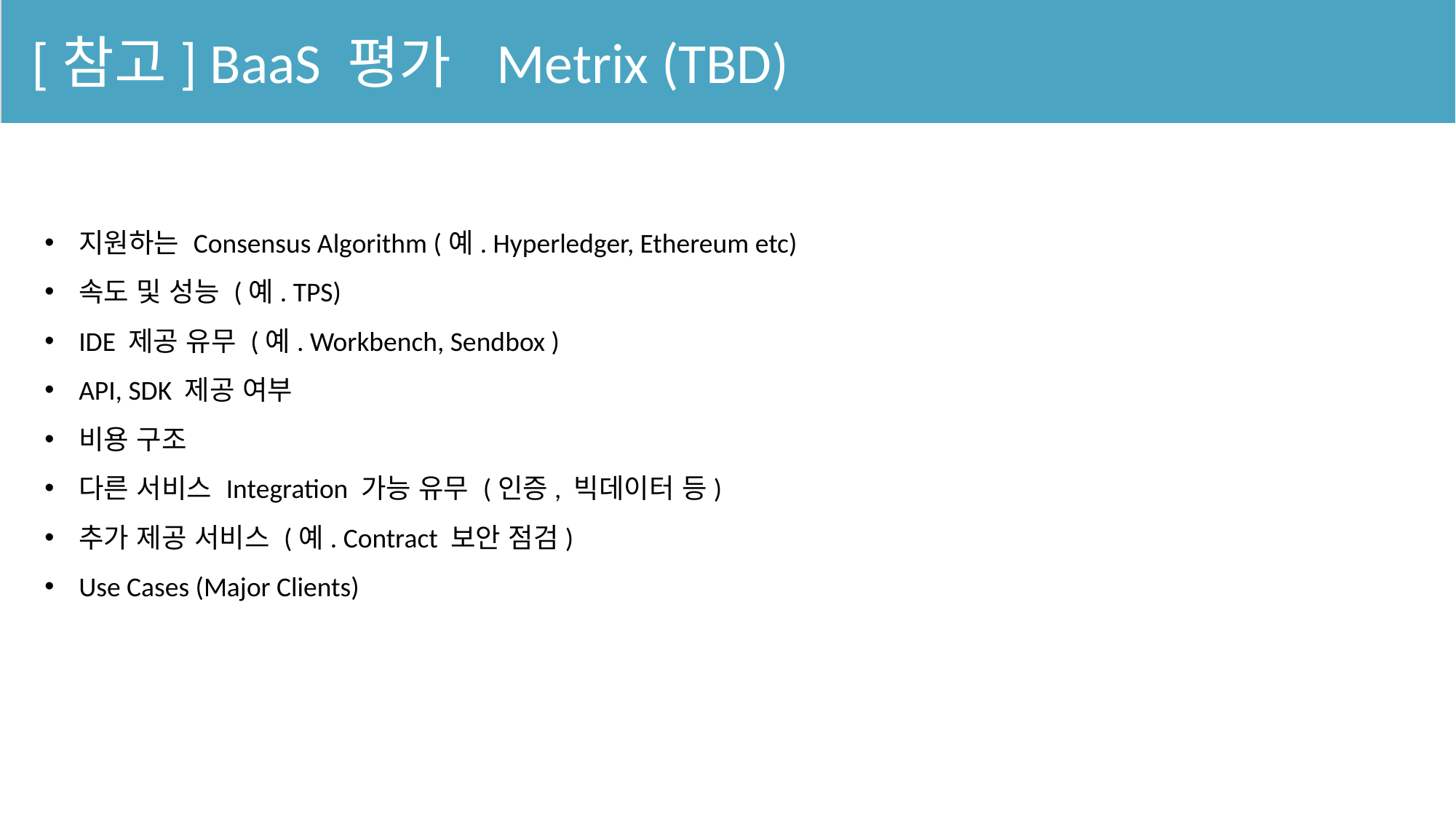

[참고] BaaS 평가  Metrix (TBD)
지원하는 Consensus Algorithm (예. Hyperledger, Ethereum etc)
속도 및 성능 (예. TPS)
IDE 제공 유무 (예. Workbench, Sendbox )
API, SDK 제공 여부
비용 구조
다른 서비스 Integration 가능 유무 (인증, 빅데이터 등)
추가 제공 서비스 (예. Contract 보안 점검)
Use Cases (Major Clients)